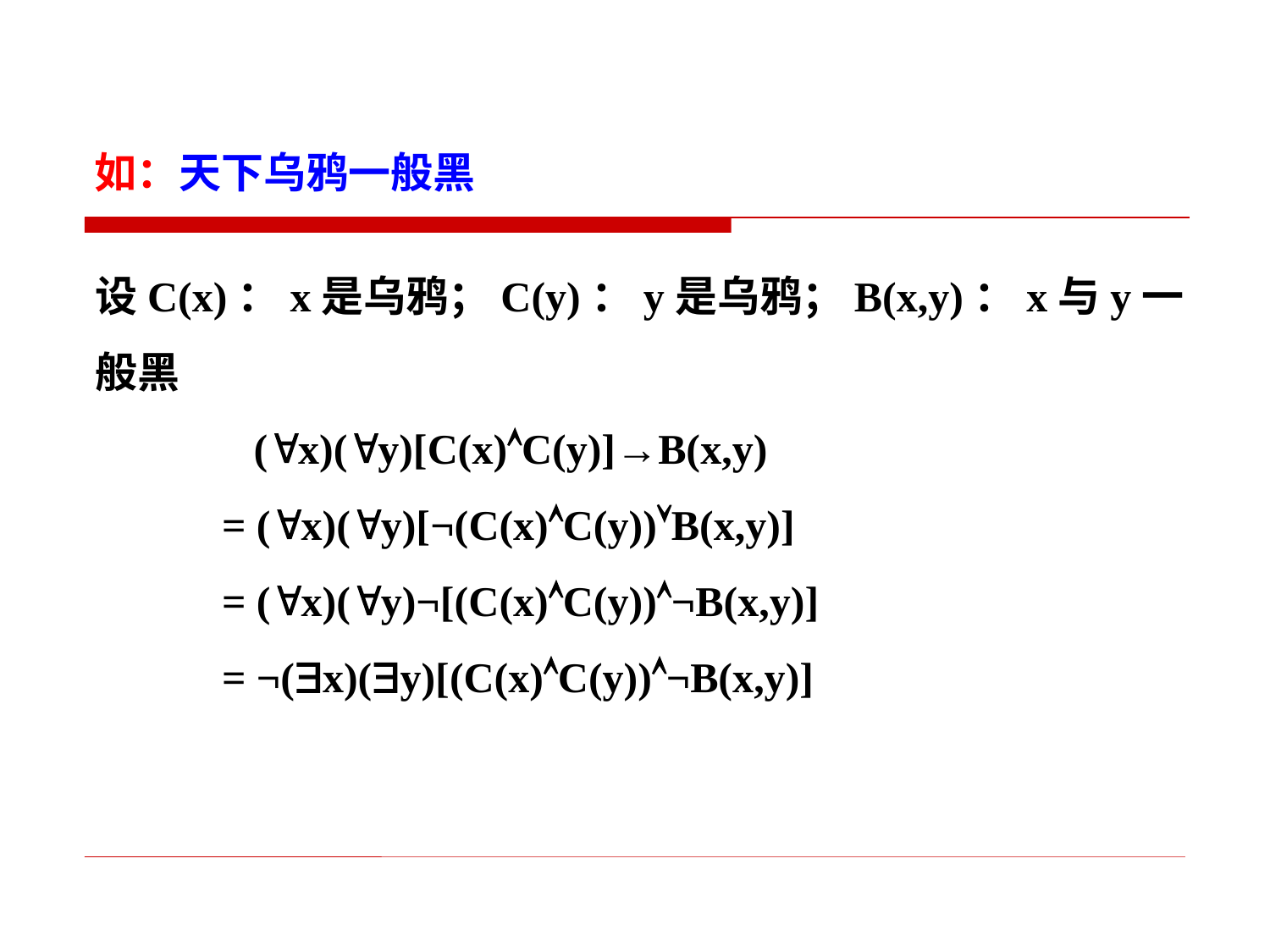

如：天下乌鸦一般黑
设C(x)：x是乌鸦；C(y)：y是乌鸦；B(x,y)：x与y一般黑
               (∀x)(∀y)[C(x)∧C(y)]→B(x,y)
            = (∀x)(∀y)[¬(C(x)∧C(y))∨B(x,y)]
            = (∀x)(∀y)¬[(C(x)∧C(y))∧¬B(x,y)]
            = ¬(∃x)(∃y)[(C(x)∧C(y))∧¬B(x,y)]